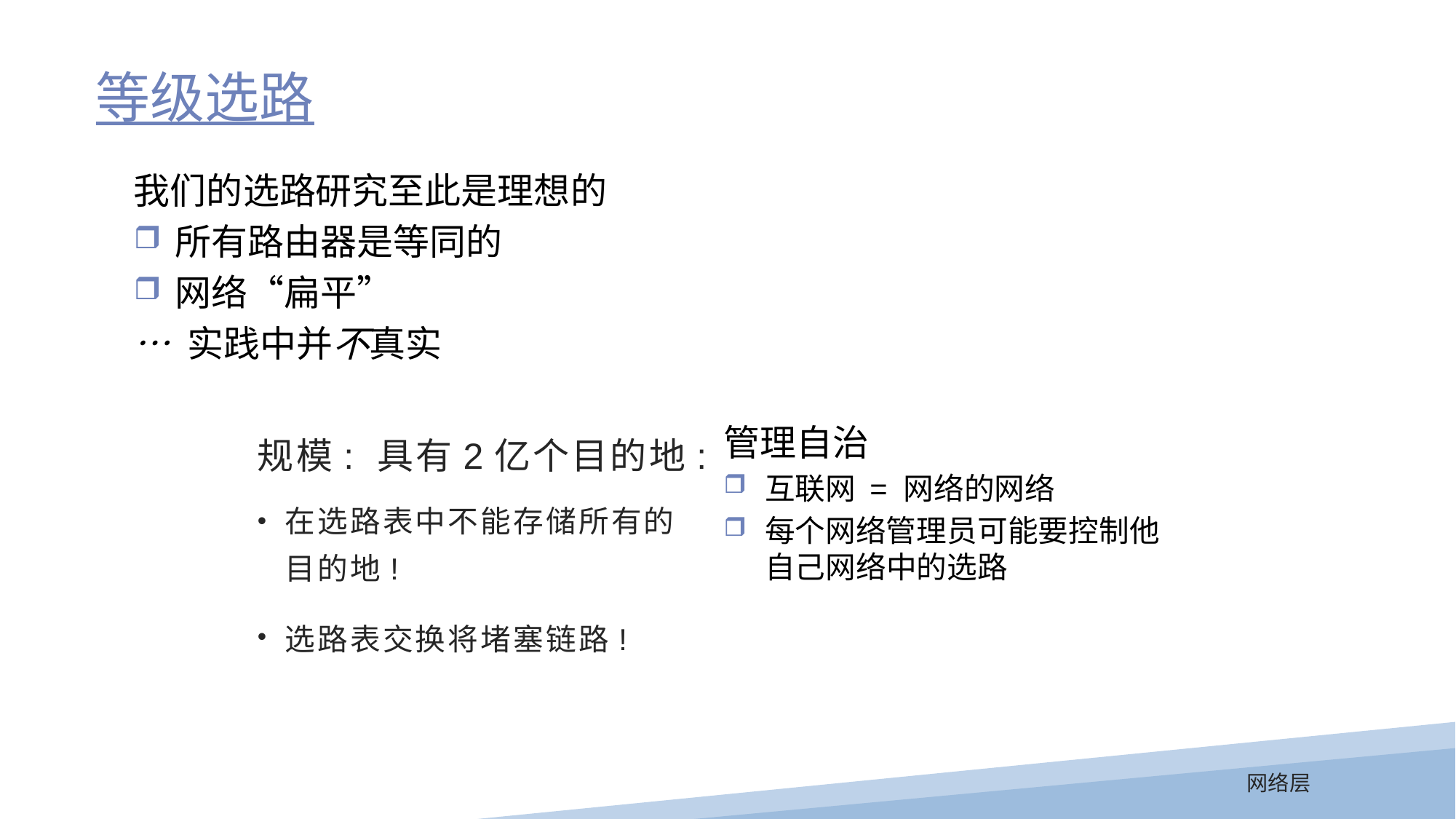

等级选路
我们的选路研究至此是理想的
所有路由器是等同的
网络“扁平”
… 实践中并不真实
规模: 具有2亿个目的地:
在选路表中不能存储所有的目的地!
选路表交换将堵塞链路!

管理自治
互联网 = 网络的网络
每个网络管理员可能要控制他自己网络中的选路

网络层
24